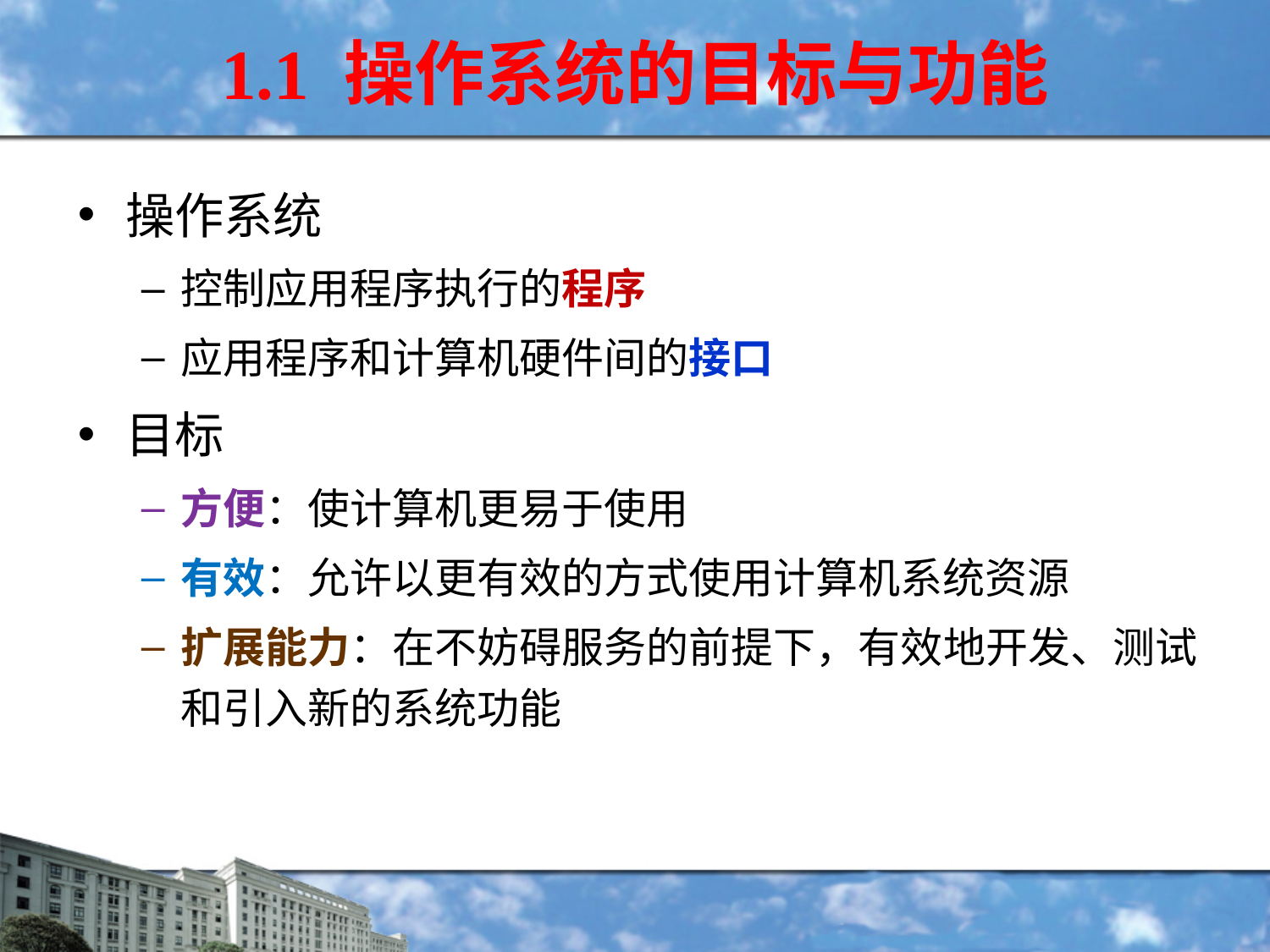

# 1.1 操作系统的目标与功能
操作系统
控制应用程序执行的程序
应用程序和计算机硬件间的接口
目标
方便：使计算机更易于使用
有效：允许以更有效的方式使用计算机系统资源
扩展能力：在不妨碍服务的前提下，有效地开发、测试和引入新的系统功能